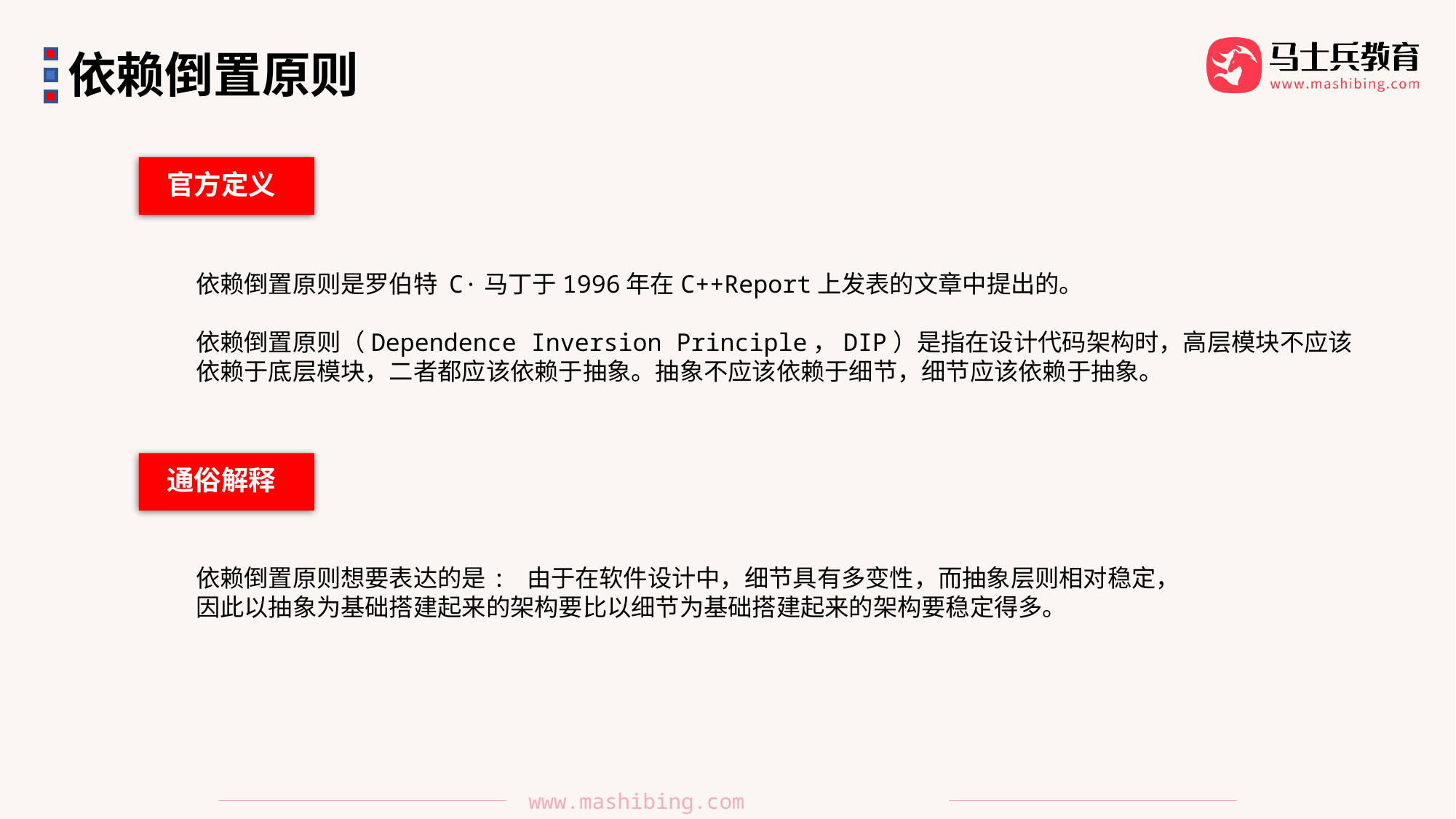

依赖倒置原则

官方定义
依赖倒置原则是罗伯特 C·马丁于1996年在C++Report上发表的文章中提出的。

依赖倒置原则（Dependence Inversion Principle，DIP）是指在设计代码架构时，高层模块不应该依赖于底层模块，二者都应该依赖于抽象。抽象不应该依赖于细节，细节应该依赖于抽象。

通俗解释
依赖倒置原则想要表达的是: 由于在软件设计中，细节具有多变性，而抽象层则相对稳定，因此以抽象为基础搭建起来的架构要比以细节为基础搭建起来的架构要稳定得多。